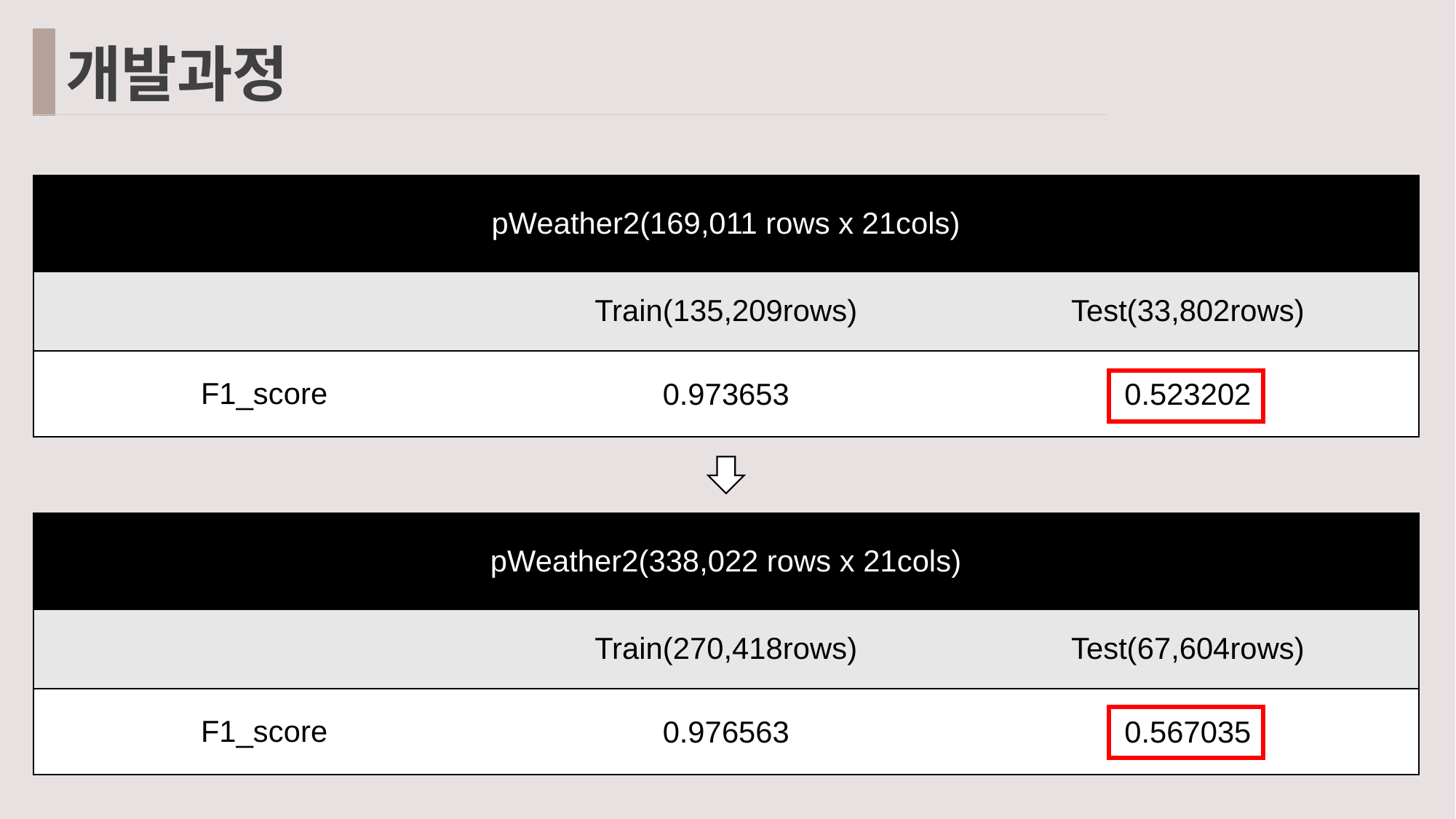

개발과정
| pWeather2(169,011 rows x 21cols) |  |  |
| --- | --- | --- |
|  | Train(135,209rows) | Test(33,802rows) |
| F1\_score | 0.973653 | 0.523202 |

| pWeather2(338,022 rows x 21cols) |  |  |
| --- | --- | --- |
|  | Train(270,418rows) | Test(67,604rows) |
| F1\_score | 0.976563 | 0.567035 |